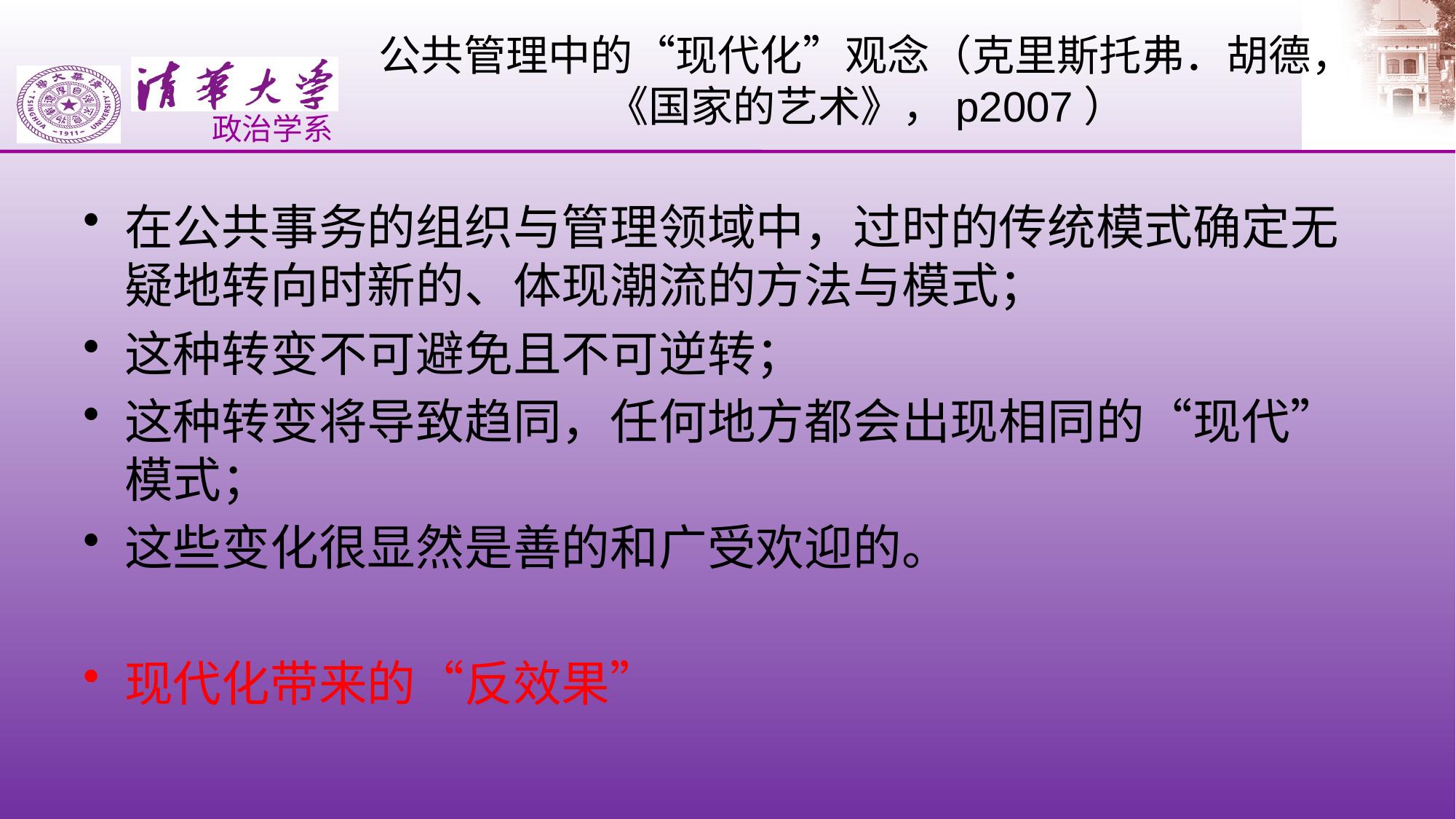

# 公共管理中的“现代化”观念（克里斯托弗．胡德，《国家的艺术》，p2007）
在公共事务的组织与管理领域中，过时的传统模式确定无疑地转向时新的、体现潮流的方法与模式；
这种转变不可避免且不可逆转；
这种转变将导致趋同，任何地方都会出现相同的“现代”模式；
这些变化很显然是善的和广受欢迎的。

现代化带来的“反效果”